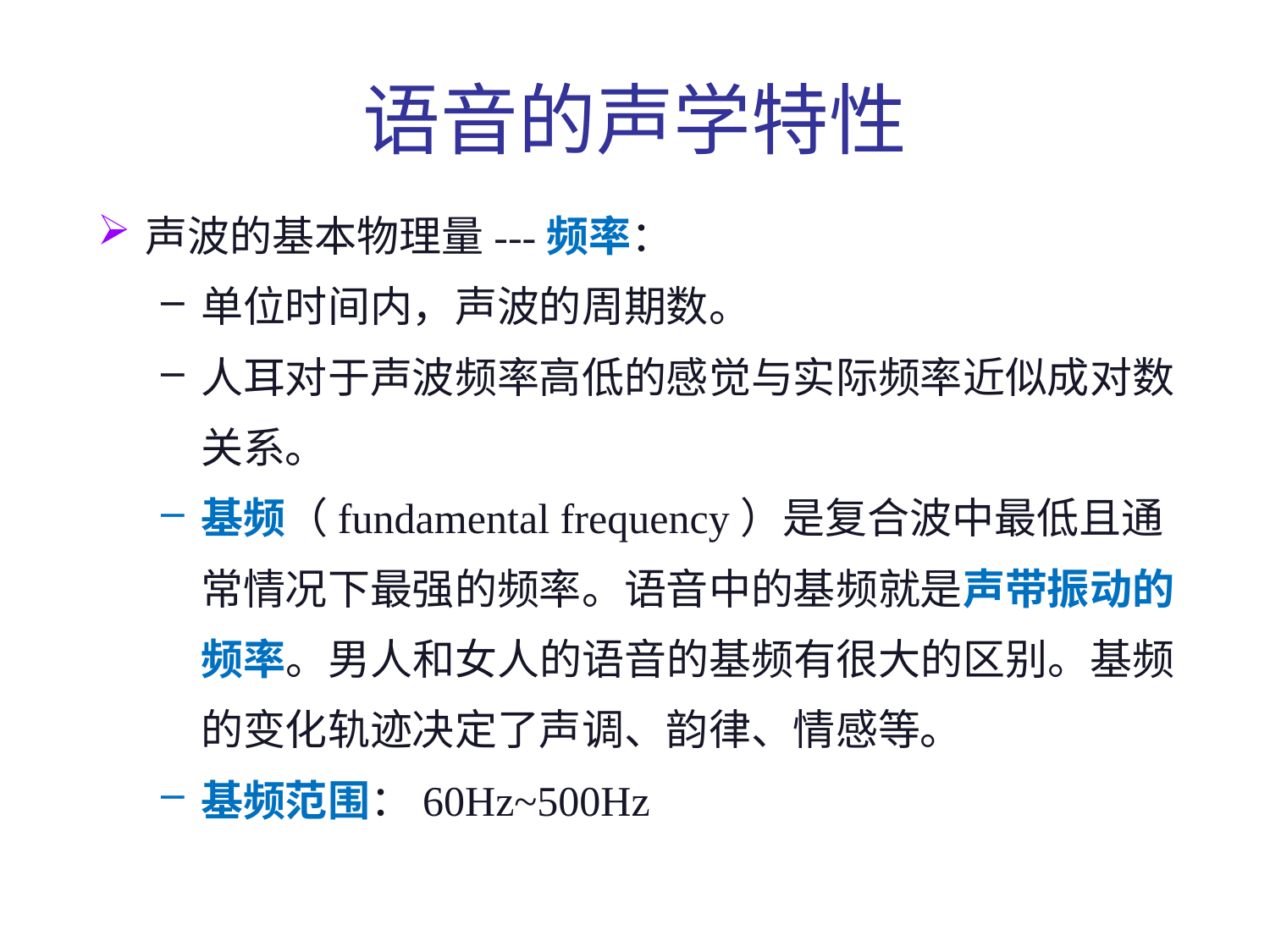

# 语音的声学特性

声波的基本物理量---频率：
单位时间内，声波的周期数。
人耳对于声波频率高低的感觉与实际频率近似成对数关系。
基频（fundamental frequency）是复合波中最低且通常情况下最强的频率。语音中的基频就是声带振动的频率。男人和女人的语音的基频有很大的区别。基频的变化轨迹决定了声调、韵律、情感等。
基频范围：60Hz~500Hz